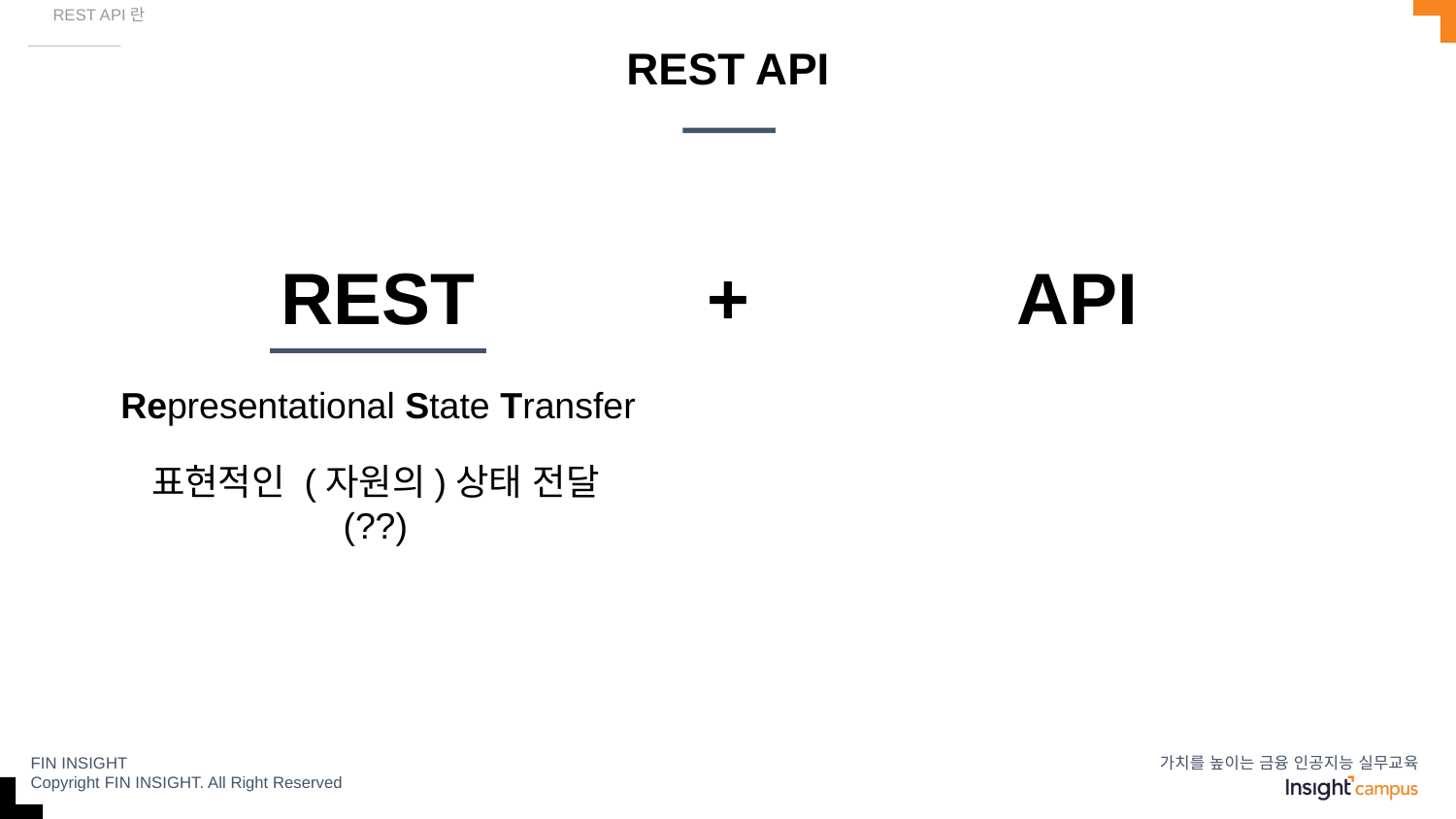

REST API란
# REST API
REST
+
API
Representational State Transfer

표현적인 (자원의)상태 전달
(??)